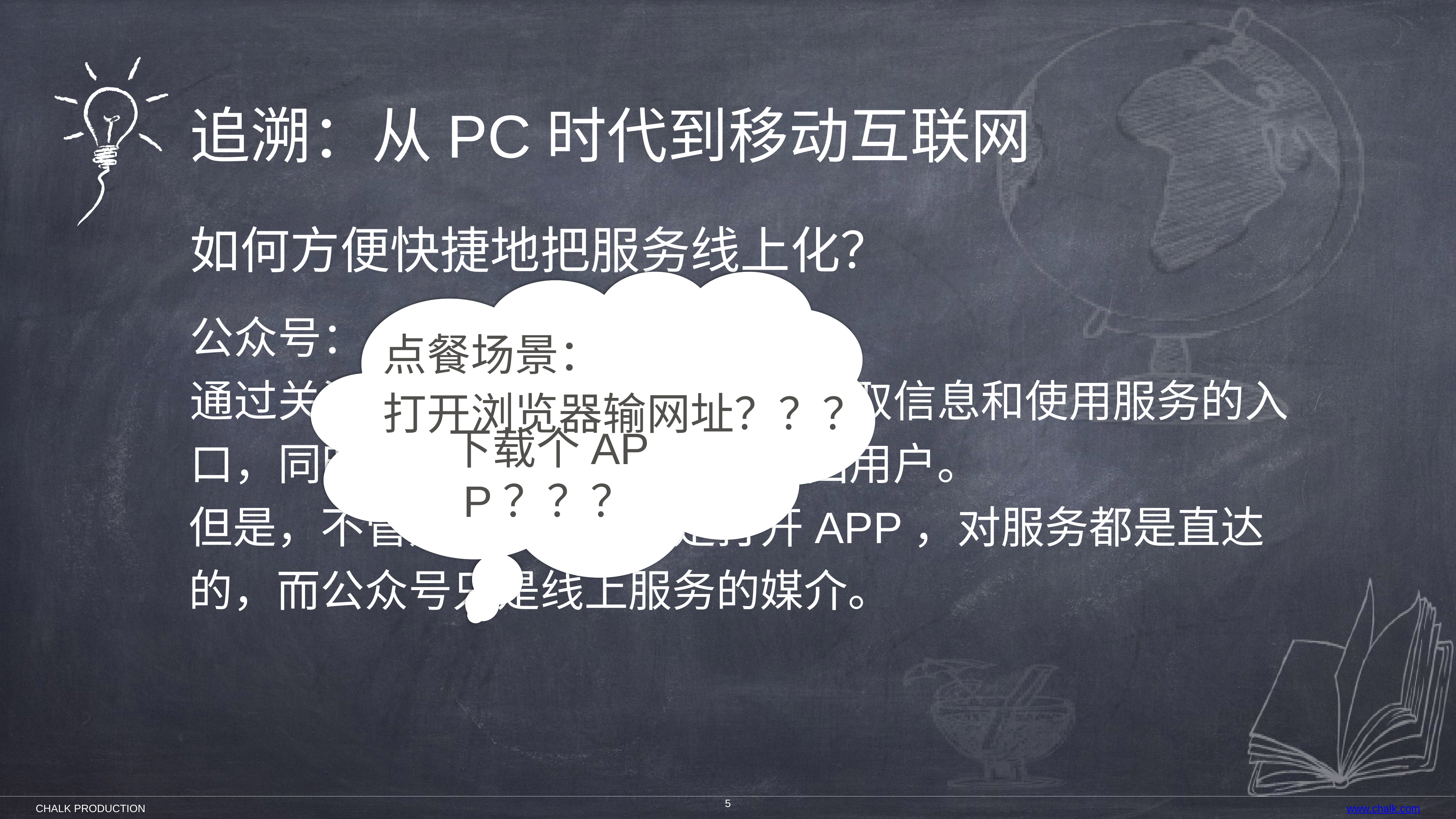

追溯：从PC时代到移动互联网
如何方便快捷地把服务线上化？

公众号：
通过关注公众号，可以获得一个获取信息和使用服务的入口，同时方便商家推广运营和召回用户。
点餐场景：
打开浏览器输网址？？？
下载个APP？？？
但是，不管是打开网址还是打开APP，对服务都是直达的，而公众号只是线上服务的媒介。

5